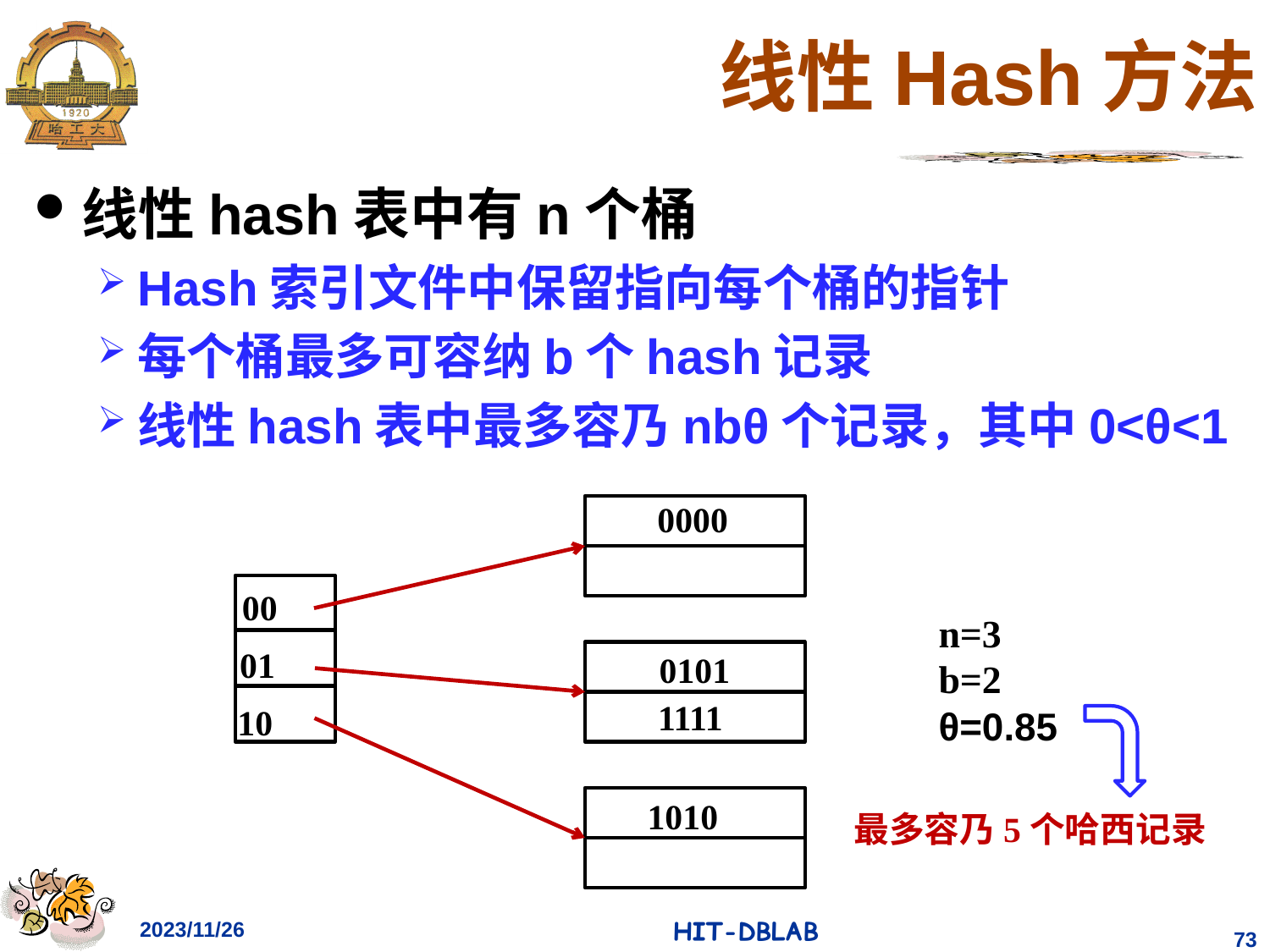

# 线性Hash方法
线性hash表中有n个桶
Hash索引文件中保留指向每个桶的指针
每个桶最多可容纳b个hash记录
线性hash表中最多容乃nbθ个记录，其中0<θ<1

0000

00
n=3
b=2
θ=0.85
01

0101
1111
10

1010
最多容乃5个哈西记录
2023/11/26
HIT-DBLAB
73